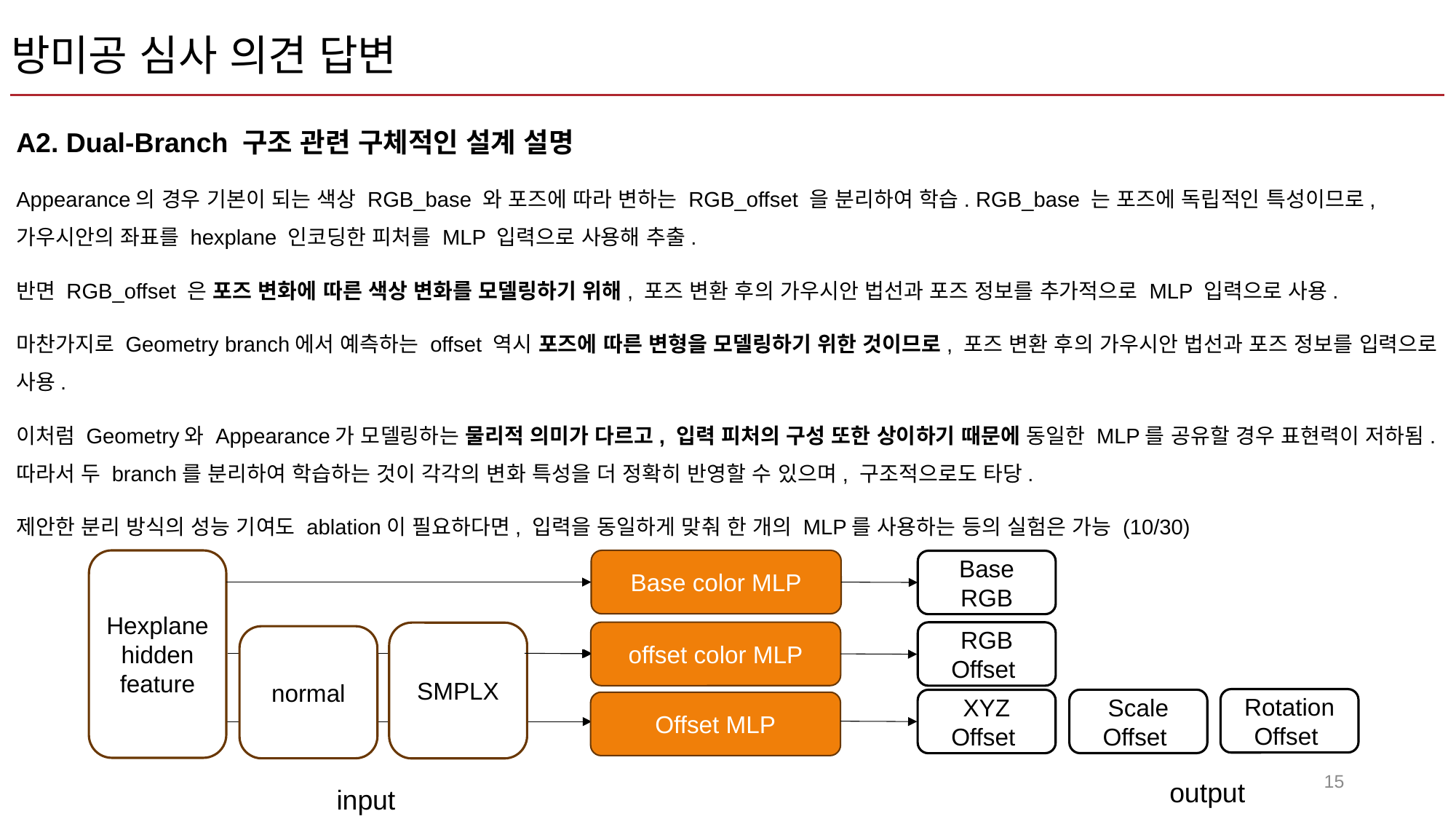

# 방미공 심사 의견 답변
A2. Dual-Branch 구조 관련 구체적인 설계 설명
Appearance의 경우 기본이 되는 색상 RGB_base 와 포즈에 따라 변하는 RGB_offset 을 분리하여 학습. RGB_base 는 포즈에 독립적인 특성이므로, 가우시안의 좌표를 hexplane 인코딩한 피처를 MLP 입력으로 사용해 추출.
반면 RGB_offset 은 포즈 변화에 따른 색상 변화를 모델링하기 위해, 포즈 변환 후의 가우시안 법선과 포즈 정보를 추가적으로 MLP 입력으로 사용.
마찬가지로 Geometry branch에서 예측하는 offset 역시 포즈에 따른 변형을 모델링하기 위한 것이므로, 포즈 변환 후의 가우시안 법선과 포즈 정보를 입력으로 사용.
이처럼 Geometry와 Appearance가 모델링하는 물리적 의미가 다르고, 입력 피처의 구성 또한 상이하기 때문에 동일한 MLP를 공유할 경우 표현력이 저하됨. 따라서 두 branch를 분리하여 학습하는 것이 각각의 변화 특성을 더 정확히 반영할 수 있으며, 구조적으로도 타당.
제안한 분리 방식의 성능 기여도 ablation이 필요하다면, 입력을 동일하게 맞춰 한 개의 MLP를 사용하는 등의 실험은 가능 (10/30)
Hexplane hidden feature
Base color MLP
Base RGB
RGB Offset
SMPLX
normal
Rotation Offset
Scale Offset
XYZ Offset
Offset MLP
offset color MLP
15
output
input